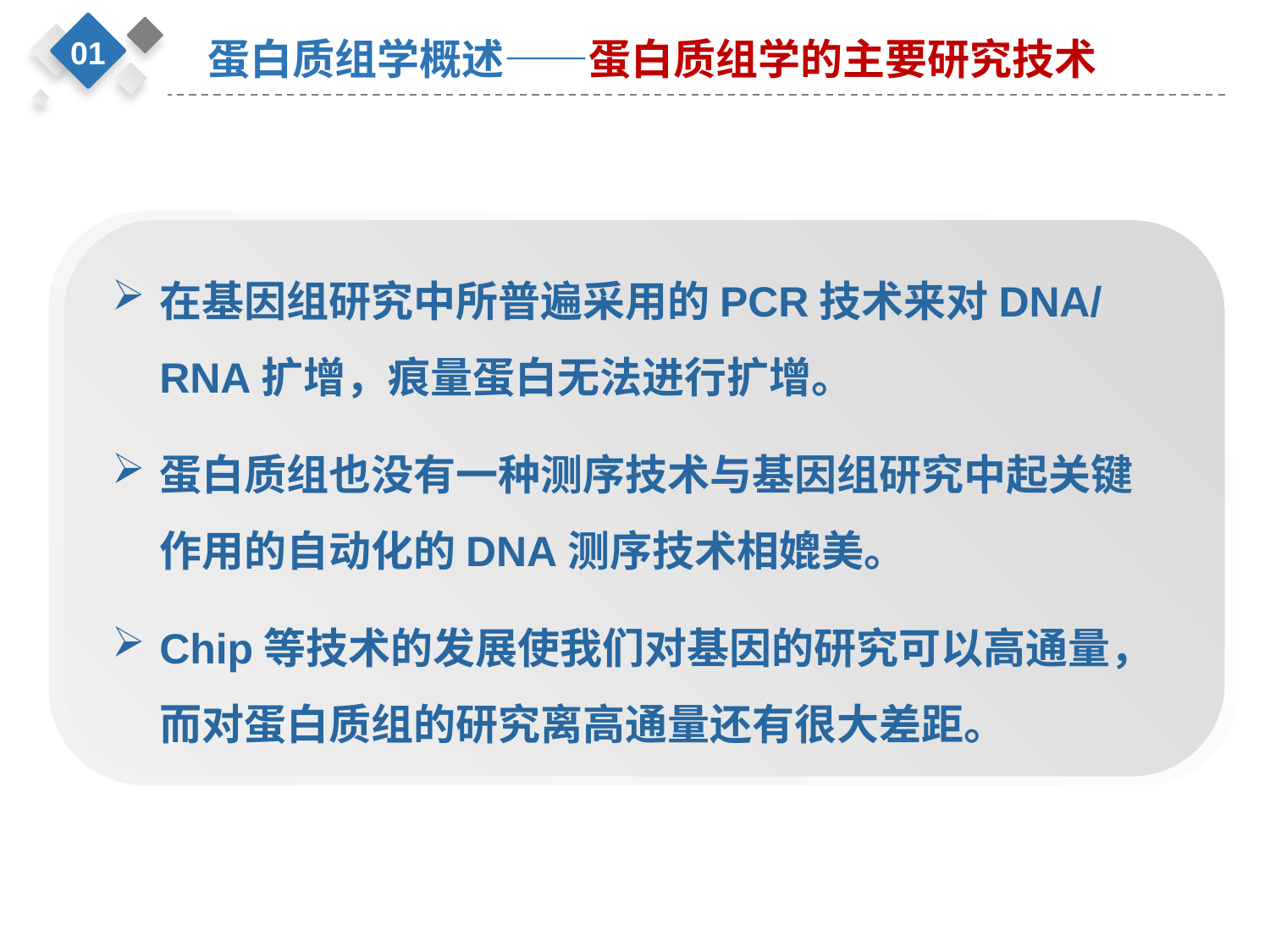

01

蛋白质组学概述——蛋白质组学的主要研究技术

在基因组研究中所普遍采用的PCR技术来对DNA/RNA扩增，痕量蛋白无法进行扩增。
蛋白质组也没有一种测序技术与基因组研究中起关键作用的自动化的DNA测序技术相媲美。
Chip等技术的发展使我们对基因的研究可以高通量，而对蛋白质组的研究离高通量还有很大差距。